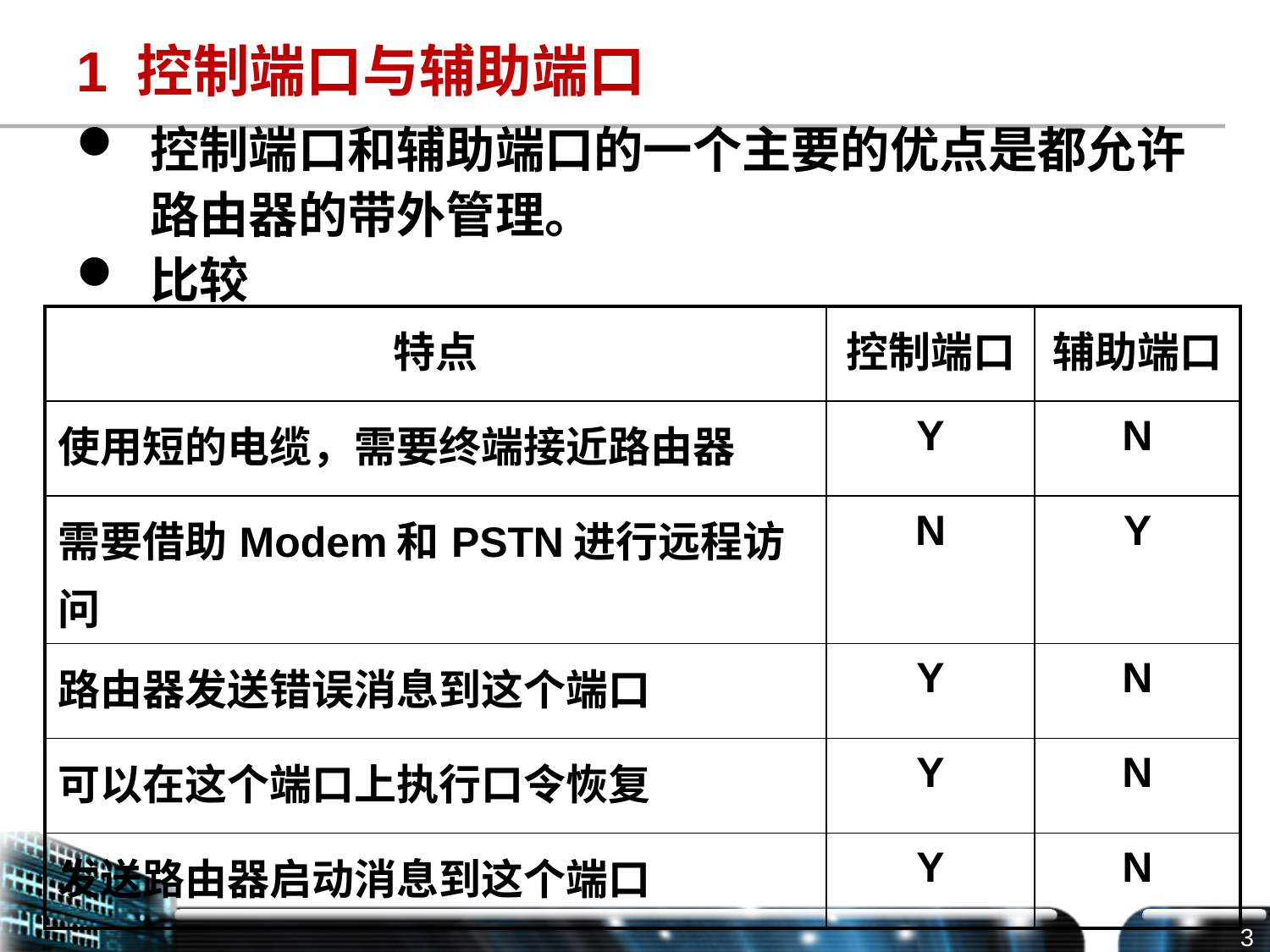

# 1 控制端口与辅助端口
控制端口和辅助端口的一个主要的优点是都允许路由器的带外管理。
比较

| 特点 | 控制端口 | 辅助端口 |
| --- | --- | --- |
| 使用短的电缆，需要终端接近路由器 | Y | N |
| 需要借助Modem和PSTN进行远程访问 | N | Y |
| 路由器发送错误消息到这个端口 | Y | N |
| 可以在这个端口上执行口令恢复 | Y | N |
| 发送路由器启动消息到这个端口 | Y | N |